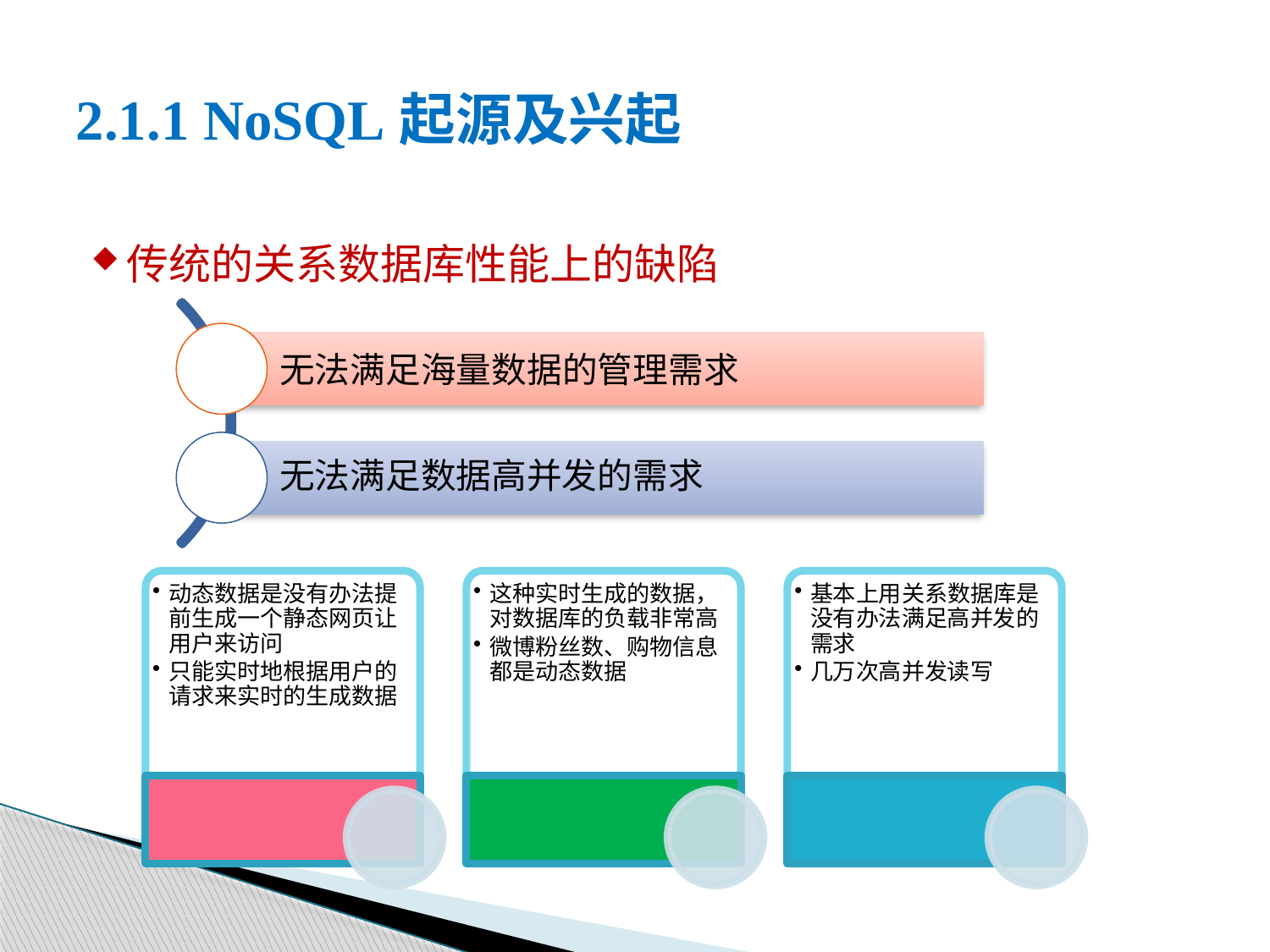

# 2.1.1 NoSQL起源及兴起
传统的关系数据库性能上的缺陷

无法满足海量数据的管理需求
无法满足数据高并发的需求
动态数据是没有办法提前生成一个静态网页让用户来访问
只能实时地根据用户的请求来实时的生成数据

这种实时生成的数据，对数据库的负载非常高
微博粉丝数、购物信息都是动态数据

基本上用关系数据库是没有办法满足高并发的需求
几万次高并发读写